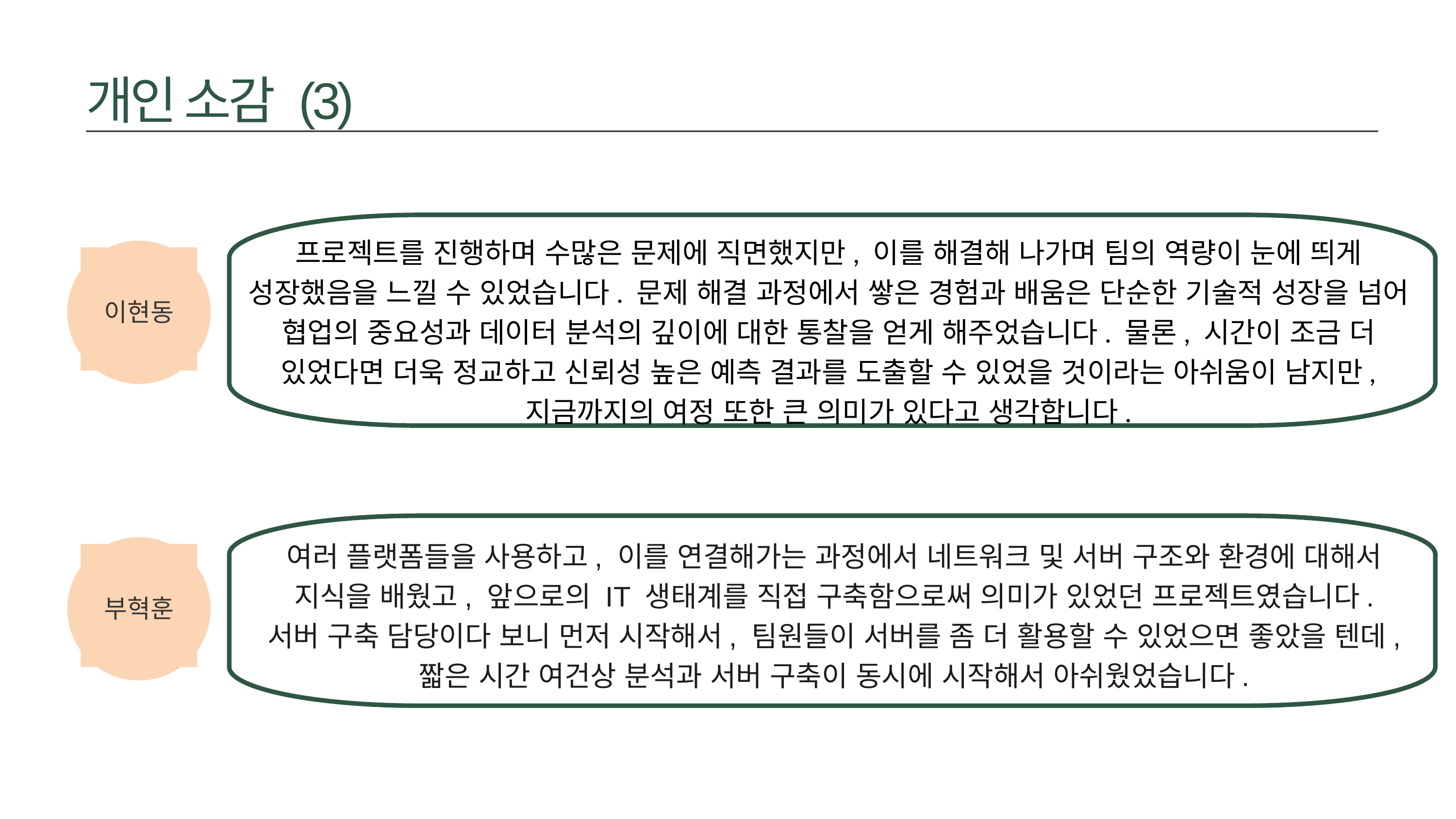

개인 소감 (3)

프로젝트를 진행하며 수많은 문제에 직면했지만, 이를 해결해 나가며 팀의 역량이 눈에 띄게 성장했음을 느낄 수 있었습니다. 문제 해결 과정에서 쌓은 경험과 배움은 단순한 기술적 성장을 넘어 협업의 중요성과 데이터 분석의 깊이에 대한 통찰을 얻게 해주었습니다. 물론, 시간이 조금 더 있었다면 더욱 정교하고 신뢰성 높은 예측 결과를 도출할 수 있었을 것이라는 아쉬움이 남지만, 지금까지의 여정 또한 큰 의미가 있다고 생각합니다.

이현동

여러 플랫폼들을 사용하고, 이를 연결해가는 과정에서 네트워크 및 서버 구조와 환경에 대해서 지식을 배웠고, 앞으로의 IT 생태계를 직접 구축함으로써 의미가 있었던 프로젝트였습니다.
서버 구축 담당이다 보니 먼저 시작해서, 팀원들이 서버를 좀 더 활용할 수 있었으면 좋았을 텐데, 짧은 시간 여건상 분석과 서버 구축이 동시에 시작해서 아쉬웠었습니다.

부혁훈